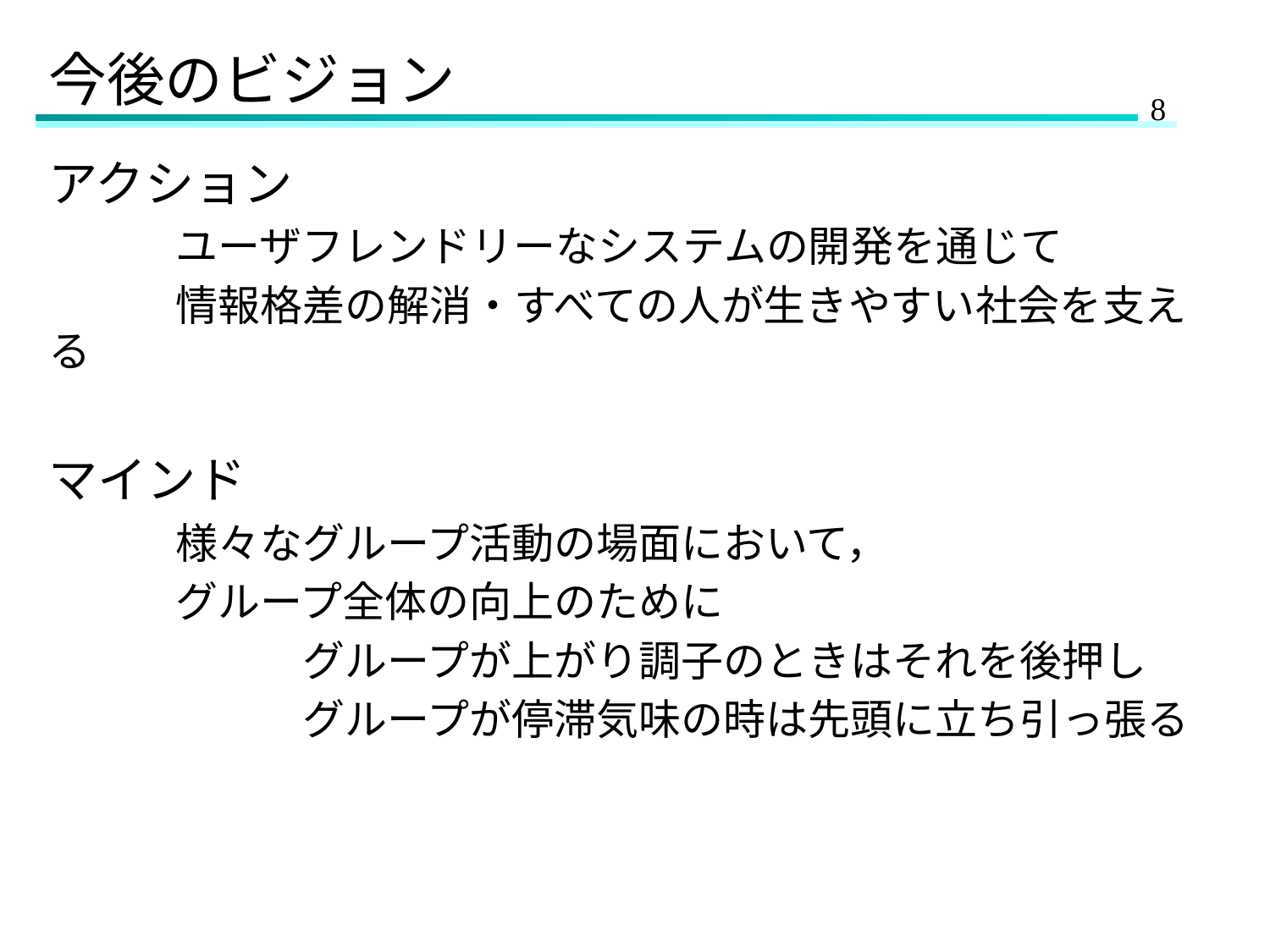

# 今後のビジョン
アクション
	ユーザフレンドリーなシステムの開発を通じて
	情報格差の解消・すべての人が生きやすい社会を支える

マインド
	様々なグループ活動の場面において，
	グループ全体の向上のために
		グループが上がり調子のときはそれを後押し
		グループが停滞気味の時は先頭に立ち引っ張る